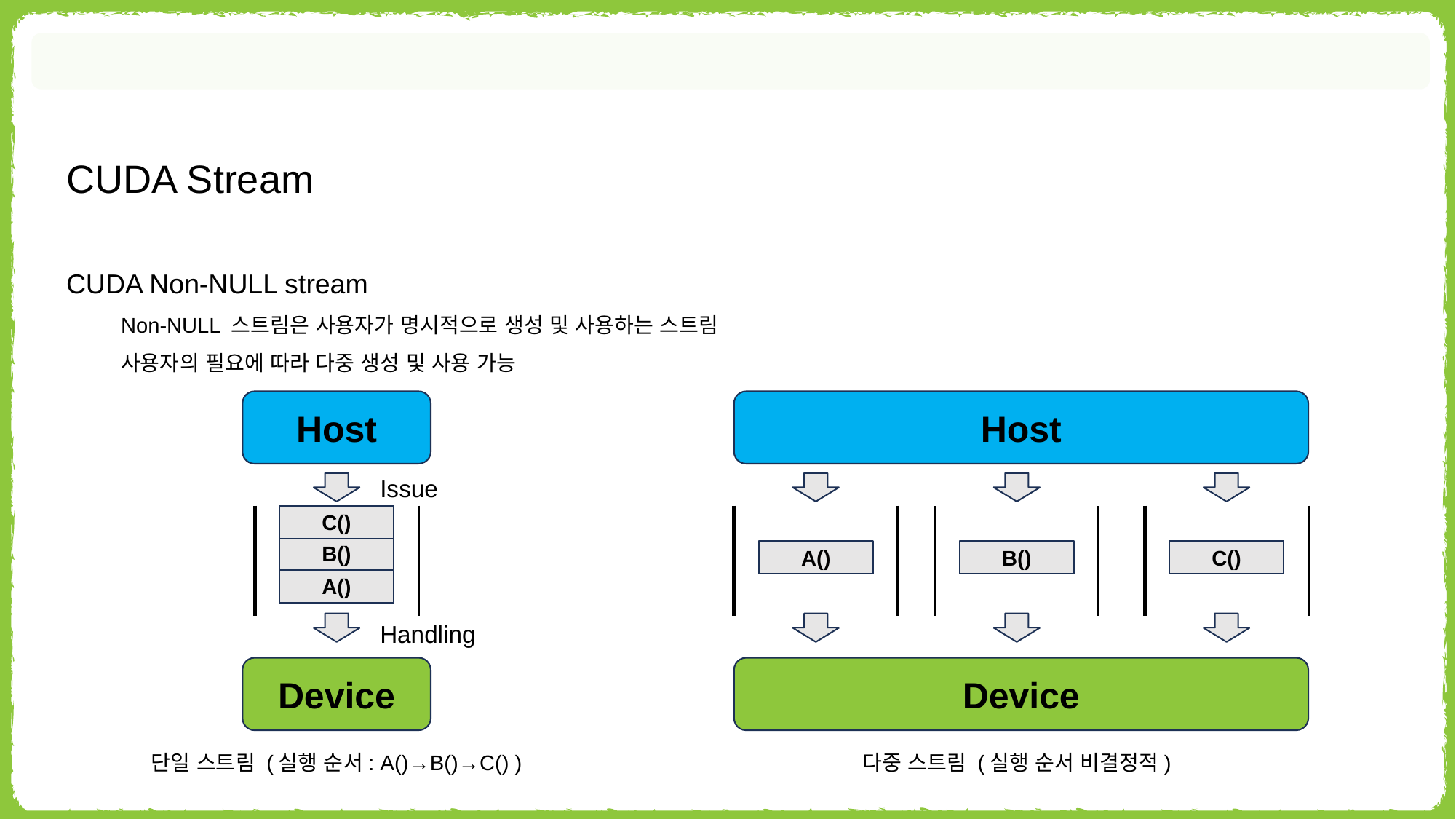

CUDA Stream
CUDA Non-NULL stream
Non-NULL 스트림은 사용자가 명시적으로 생성 및 사용하는 스트림
사용자의 필요에 따라 다중 생성 및 사용 가능
Host
Issue

C()
B()
A()

Handling
Device
Host

A()

B()

C()

Device
단일 스트림 (실행 순서: A()→B()→C() )
다중 스트림 (실행 순서 비결정적)